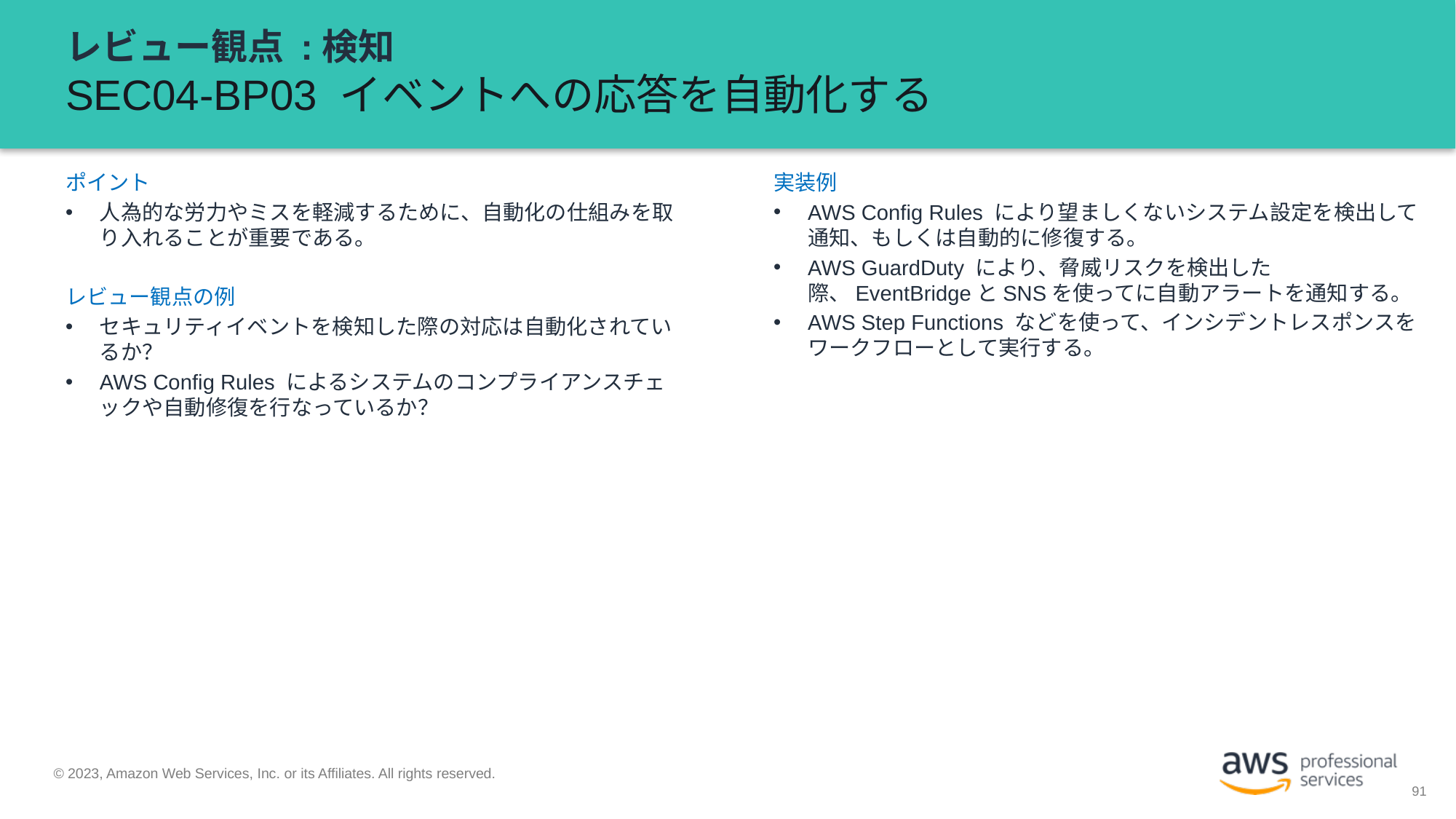

# レビュー観点 :検知 SEC04-BP03 イベントへの応答を自動化する
実装例
AWS Config Rules により望ましくないシステム設定を検出して通知、もしくは自動的に修復する。
AWS GuardDuty により、脅威リスクを検出した際、EventBridgeとSNSを使ってに自動アラートを通知する。
AWS Step Functions などを使って、インシデントレスポンスをワークフローとして実行する。

ポイント
人為的な労力やミスを軽減するために、自動化の仕組みを取り入れることが重要である。

レビュー観点の例
セキュリティイベントを検知した際の対応は自動化されているか？
AWS Config Rules によるシステムのコンプライアンスチェックや自動修復を行なっているか？